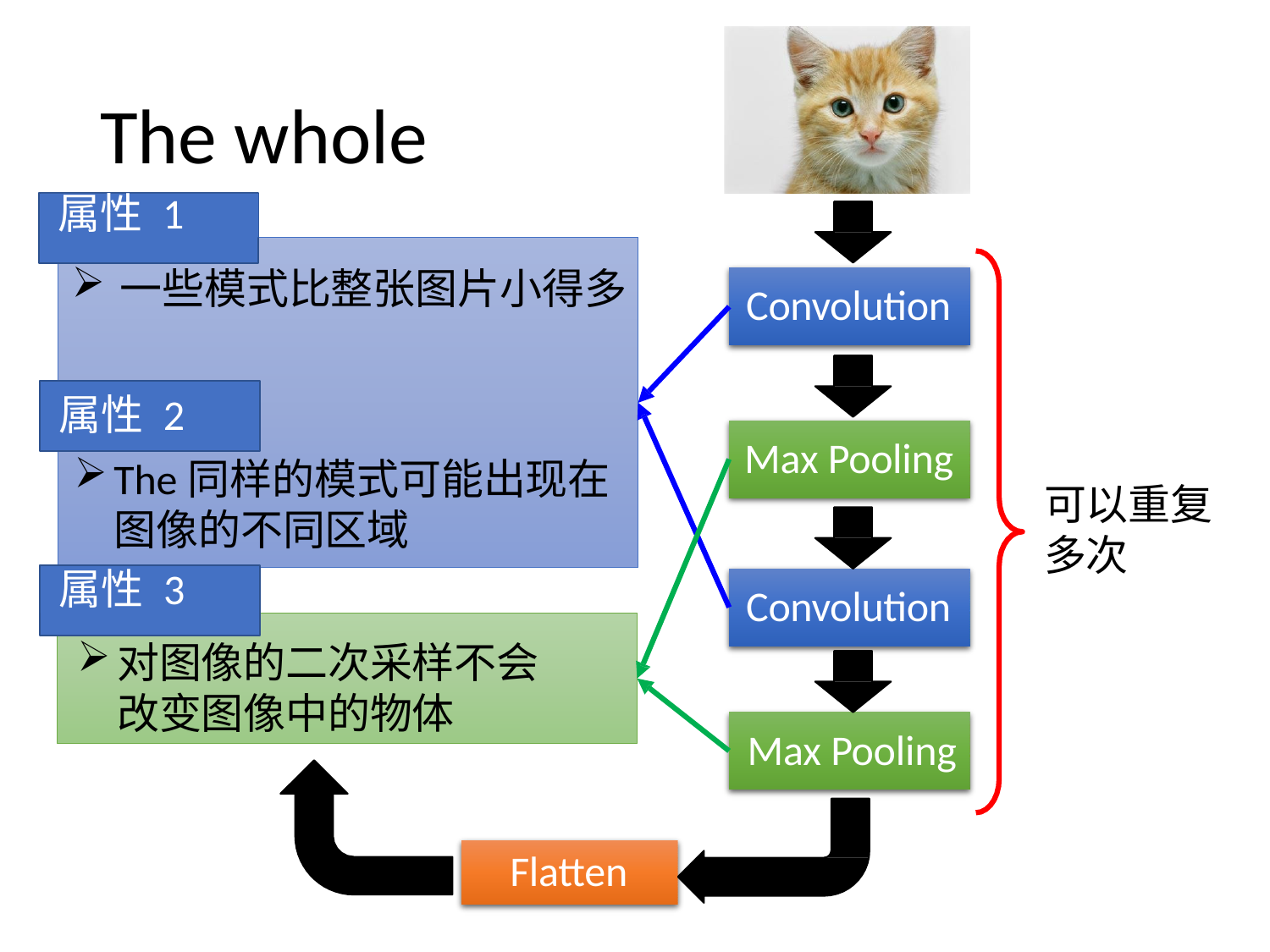

# The whole CNN

属性 1

一些模式比整张图片小得多

Convolution

属性 2

Max Pooling
The同样的模式可能出现在图像的不同区域

可以重复多次

属性 3

Convolution

对图像的二次采样不会改变图像中的物体
Max Pooling

Flatten